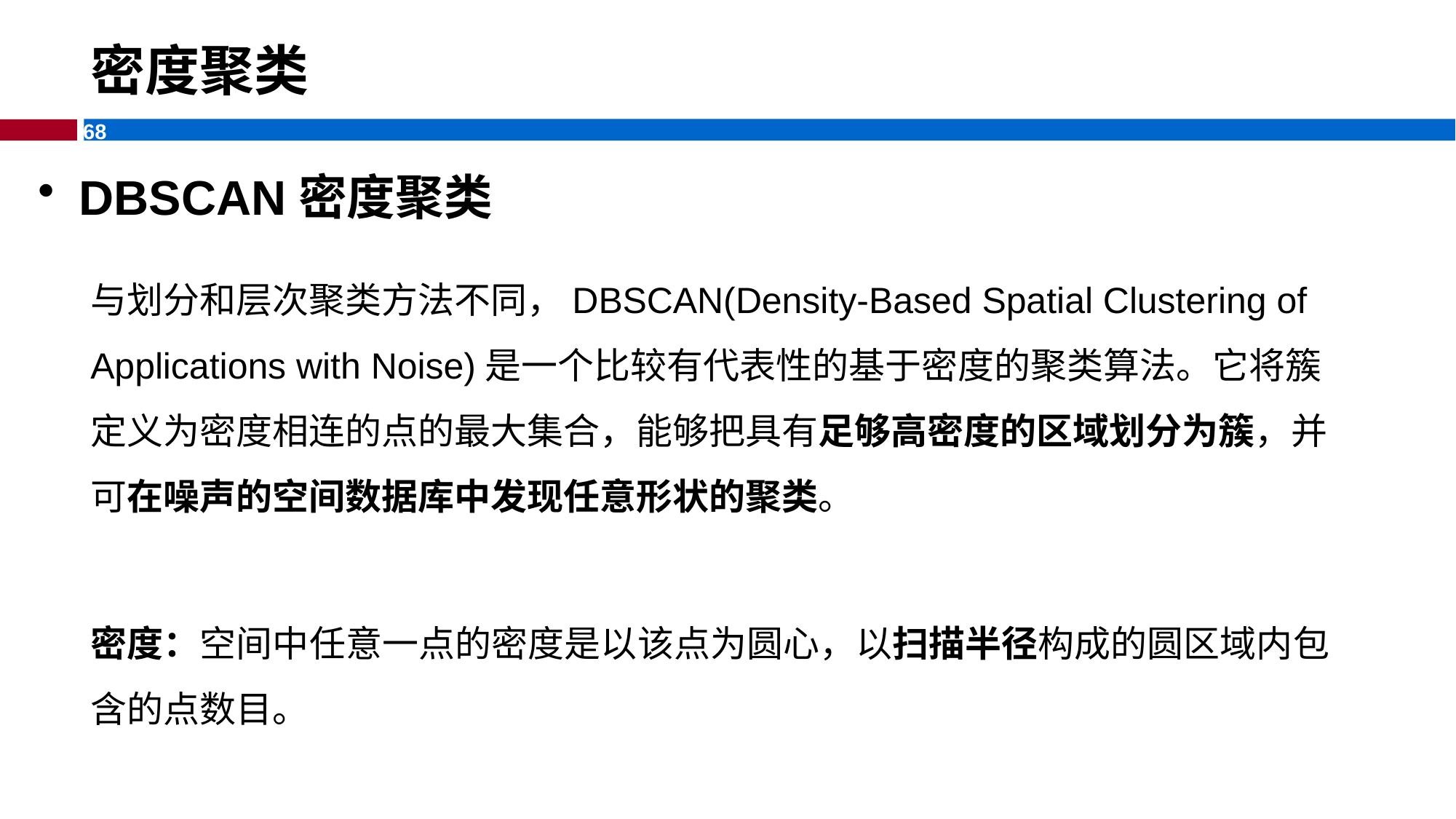

# 密度聚类
DBSCAN密度聚类
与划分和层次聚类方法不同，DBSCAN(Density-Based Spatial Clustering of Applications with Noise)是一个比较有代表性的基于密度的聚类算法。它将簇定义为密度相连的点的最大集合，能够把具有足够高密度的区域划分为簇，并可在噪声的空间数据库中发现任意形状的聚类。
密度：空间中任意一点的密度是以该点为圆心，以扫描半径构成的圆区域内包含的点数目。